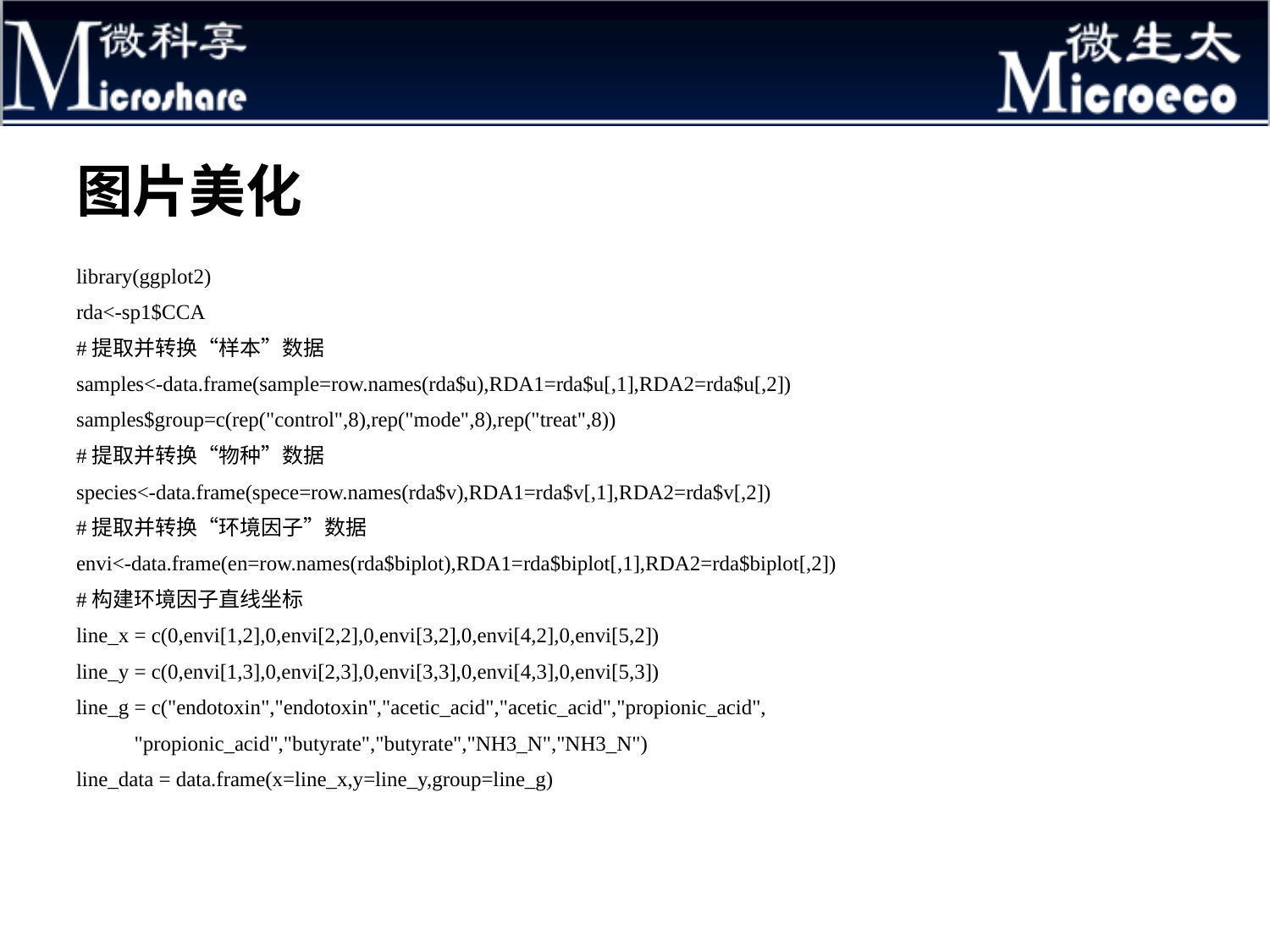

# 图片美化
library(ggplot2)
rda<-sp1$CCA
#提取并转换“样本”数据
samples<-data.frame(sample=row.names(rda$u),RDA1=rda$u[,1],RDA2=rda$u[,2])
samples$group=c(rep("control",8),rep("mode",8),rep("treat",8))
#提取并转换“物种”数据
species<-data.frame(spece=row.names(rda$v),RDA1=rda$v[,1],RDA2=rda$v[,2])
#提取并转换“环境因子”数据
envi<-data.frame(en=row.names(rda$biplot),RDA1=rda$biplot[,1],RDA2=rda$biplot[,2])
#构建环境因子直线坐标
line_x = c(0,envi[1,2],0,envi[2,2],0,envi[3,2],0,envi[4,2],0,envi[5,2])
line_y = c(0,envi[1,3],0,envi[2,3],0,envi[3,3],0,envi[4,3],0,envi[5,3])
line_g = c("endotoxin","endotoxin","acetic_acid","acetic_acid","propionic_acid",
           "propionic_acid","butyrate","butyrate","NH3_N","NH3_N")
line_data = data.frame(x=line_x,y=line_y,group=line_g)